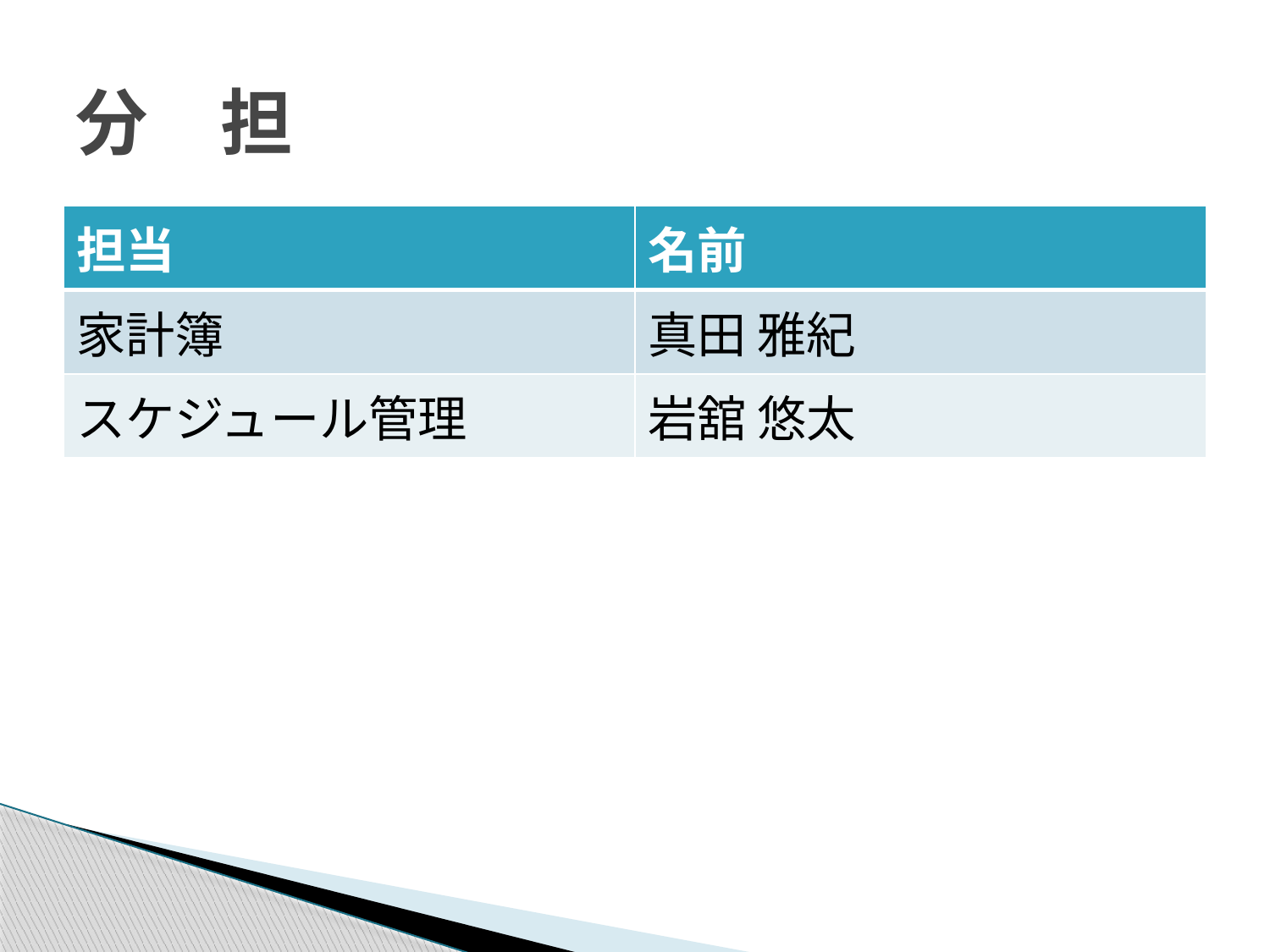

# 分　担
| 担当 | 名前 |
| --- | --- |
| 家計簿 | 真田 雅紀 |
| スケジュール管理 | 岩舘 悠太 |